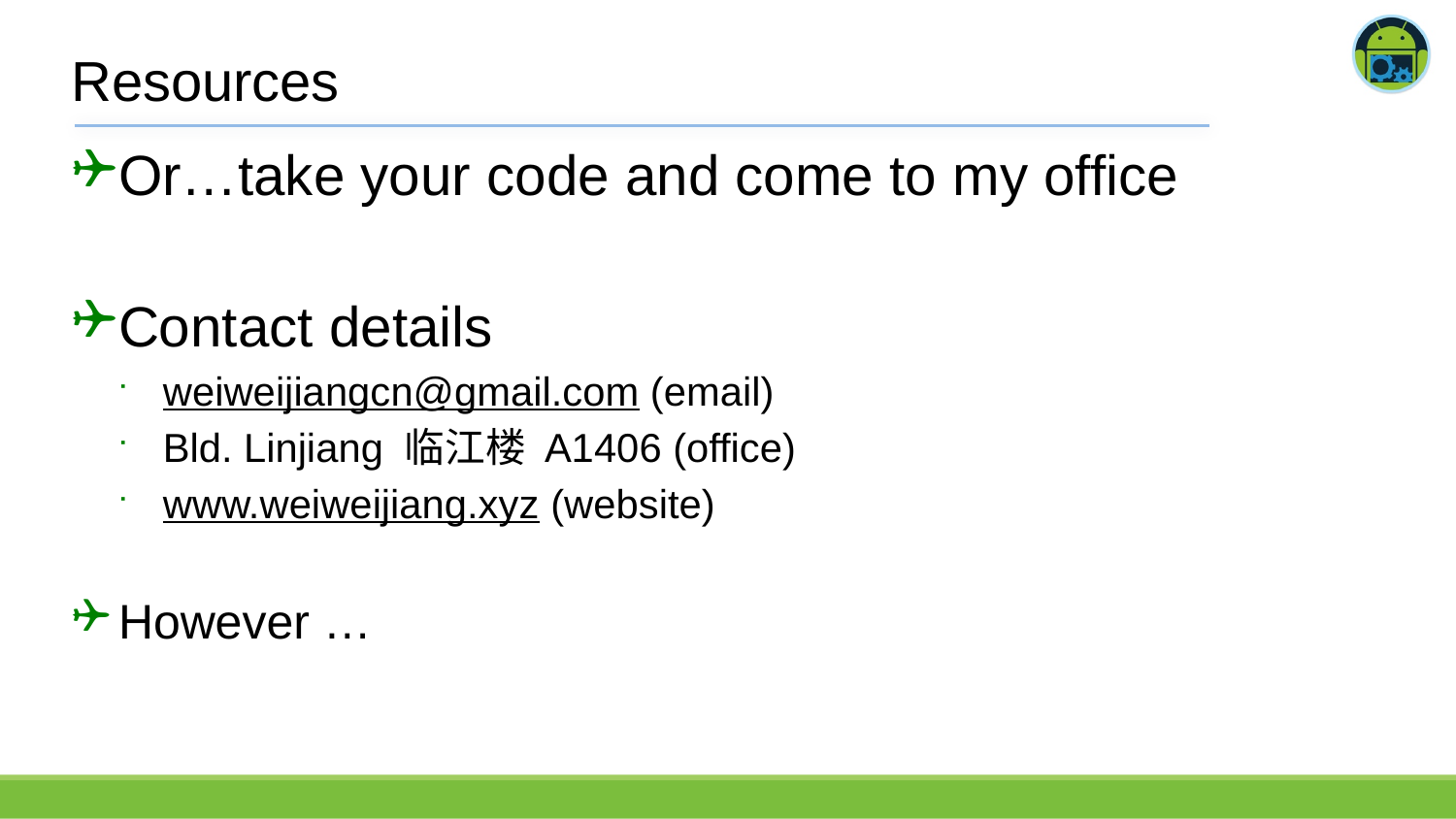

# Resources
Or…take your code and come to my office

Contact details
weiweijiangcn@gmail.com (email)
Bld. Linjiang 临江楼 A1406 (office)
www.weiweijiang.xyz (website)

However …